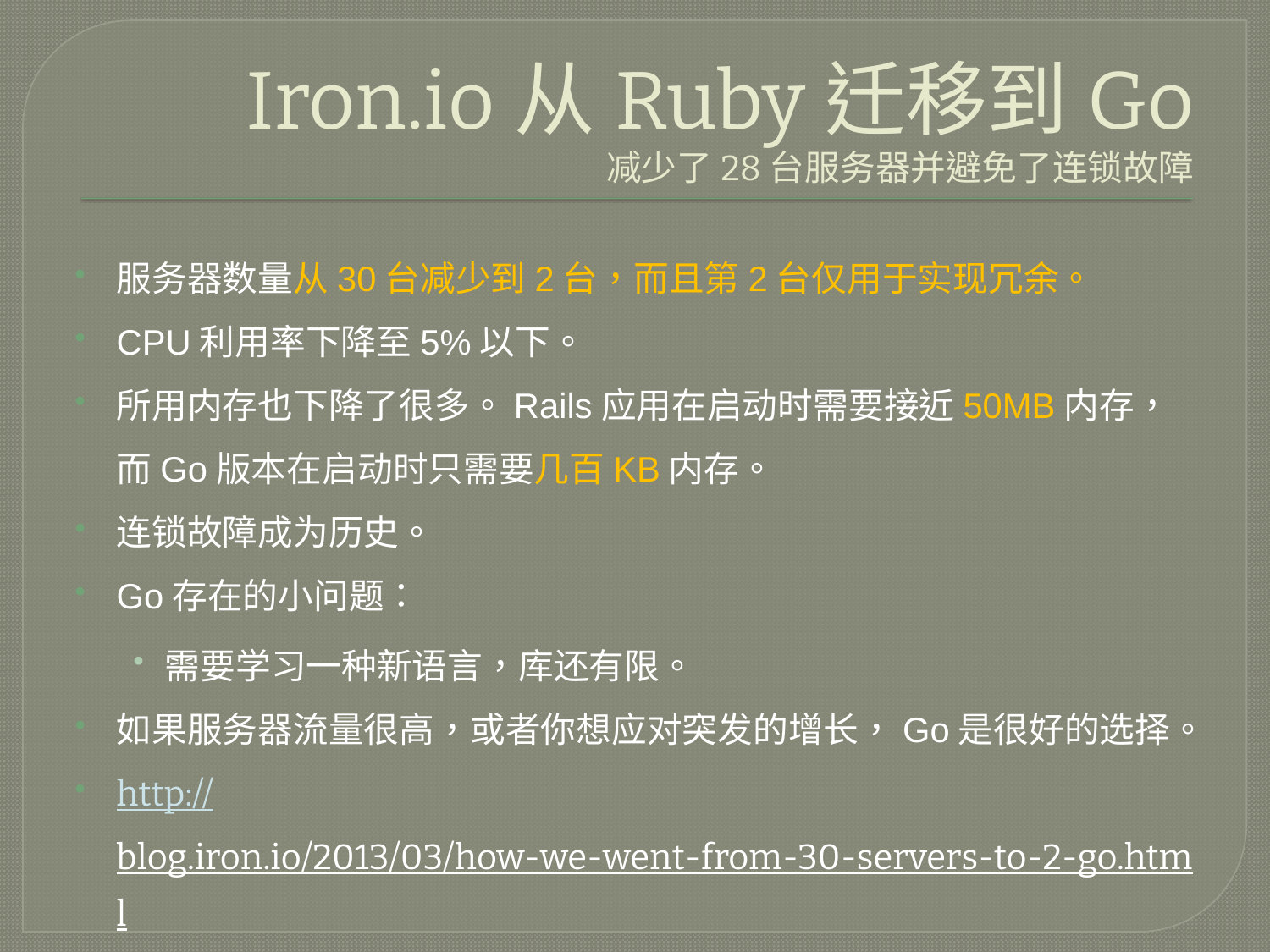

# Iron.io从Ruby迁移到Go 减少了28台服务器并避免了连锁故障
服务器数量从30台减少到2台，而且第2台仅用于实现冗余。
CPU利用率下降至5%以下。
所用内存也下降了很多。Rails应用在启动时需要接近50MB内存，而Go版本在启动时只需要几百KB内存。
连锁故障成为历史。
Go存在的小问题：
需要学习一种新语言，库还有限。
如果服务器流量很高，或者你想应对突发的增长，Go是很好的选择。
http://blog.iron.io/2013/03/how-we-went-from-30-servers-to-2-go.html